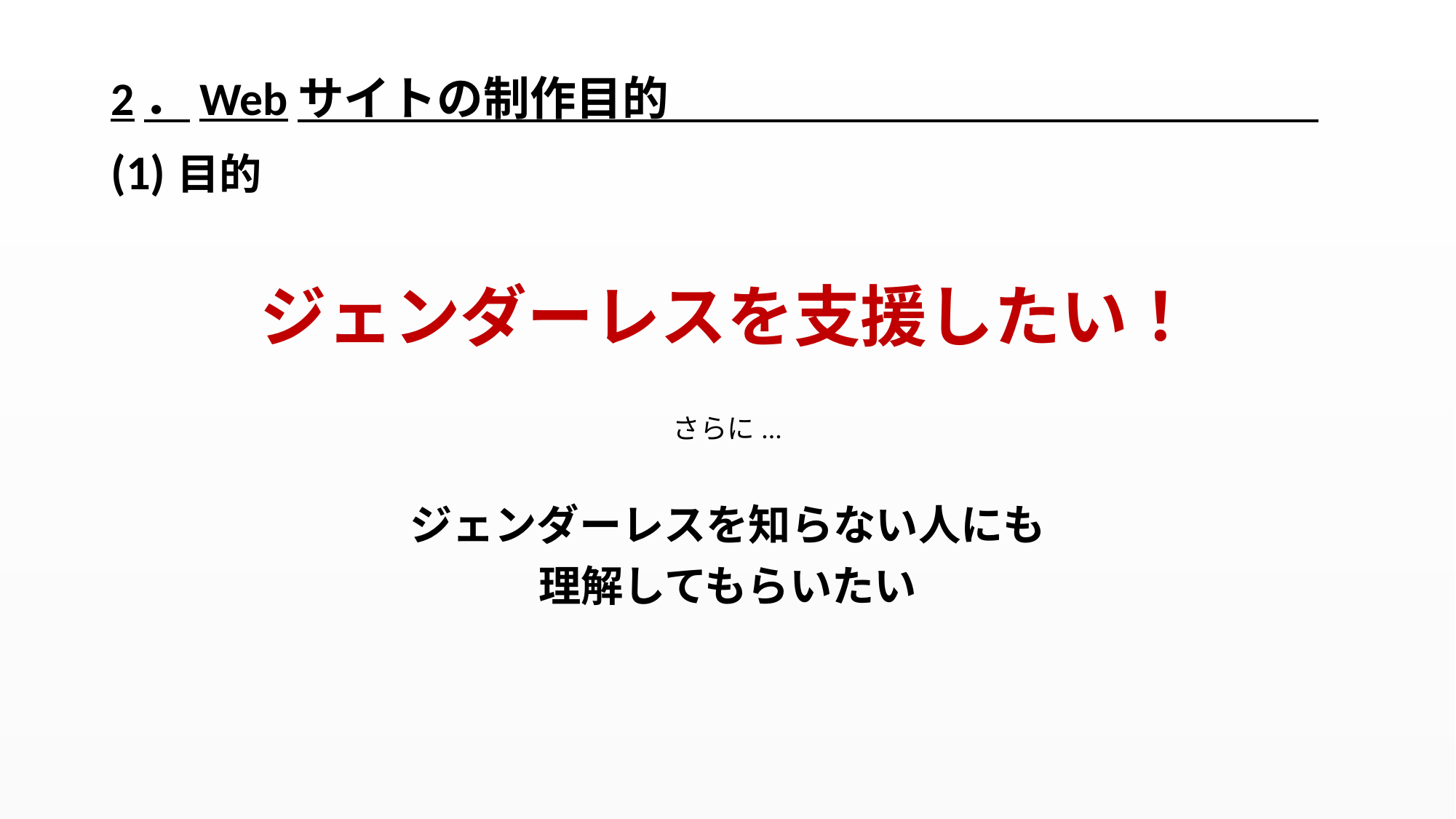

# 2．Webサイトの制作目的
(1)目的

ジェンダーレスを支援したい！

さらに...

ジェンダーレスを知らない人にも
理解してもらいたい